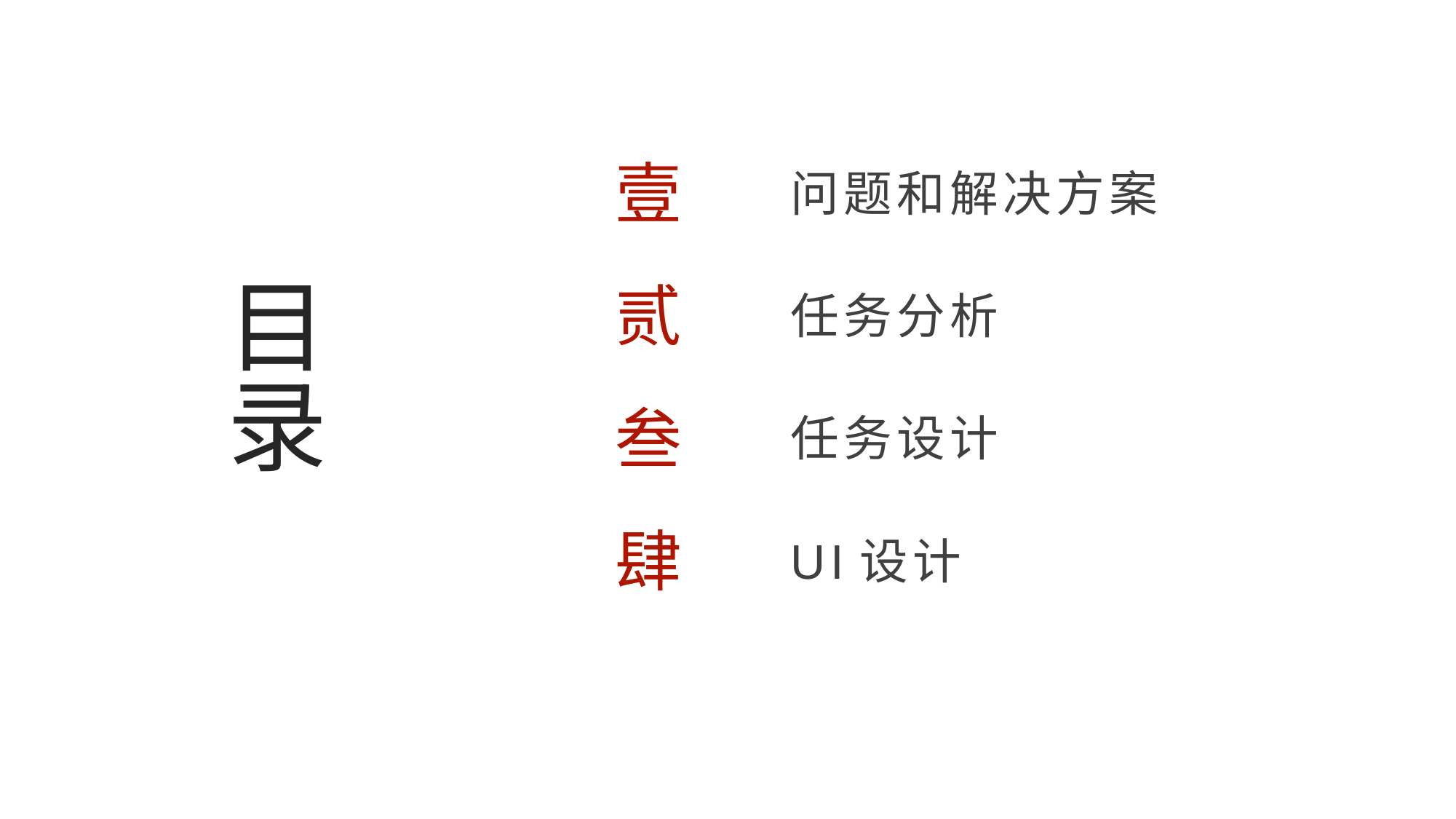

壹
问题和解决方案
贰
任务分析
叁
任务设计
肆
UI设计
# 目录